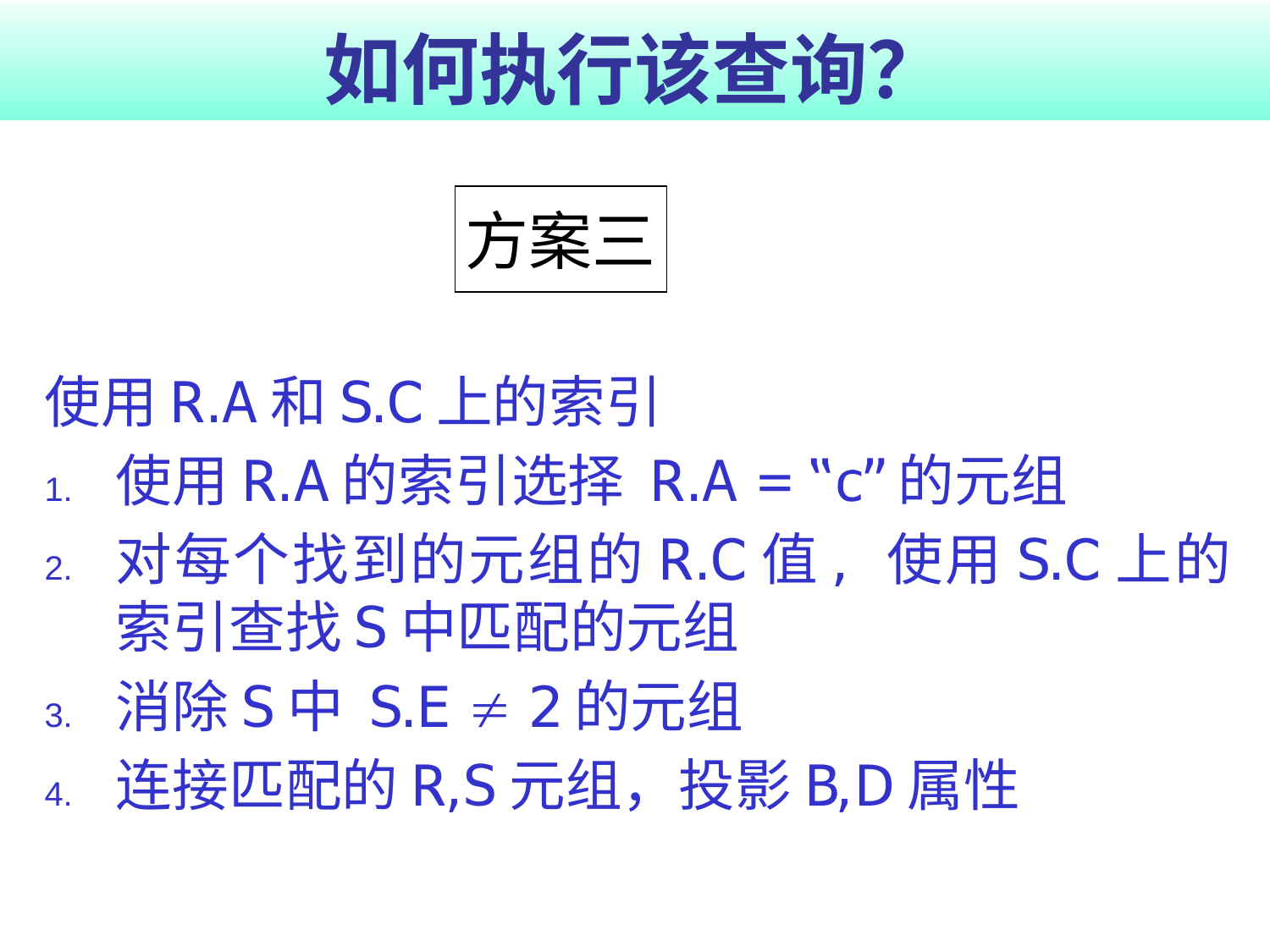

# 如何执行该查询？
方案三
使用R.A和S.C上的索引
使用R.A的索引选择 R.A = “c”的元组
对每个找到的元组的R.C值, 使用S.C上的索引查找S中匹配的元组
消除S中 S.E ≠ 2的元组
连接匹配的R,S元组，投影B,D属性